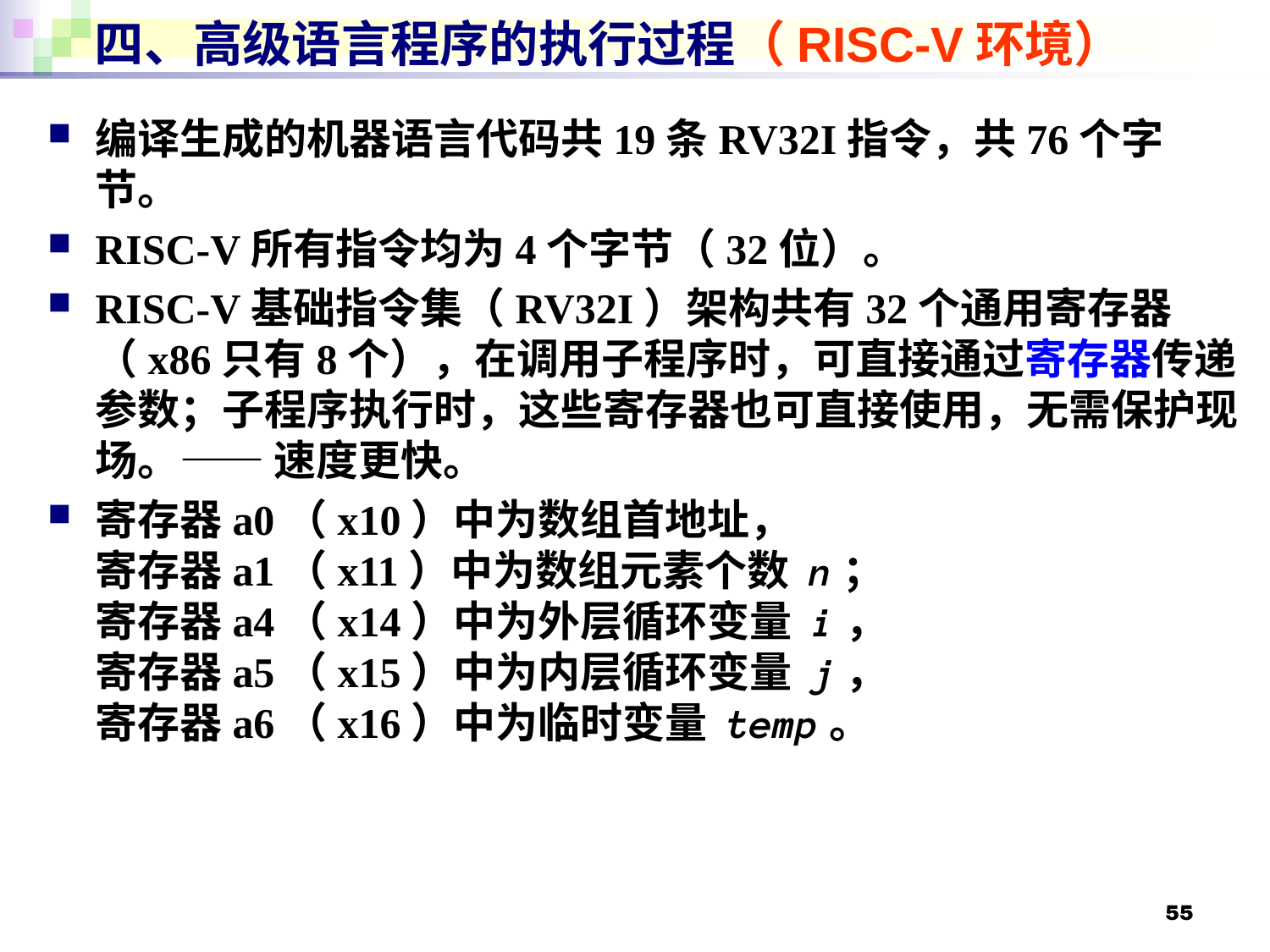

# 四、高级语言程序的执行过程（RISC-V环境）
编译生成的机器语言代码共19条RV32I指令，共76个字节。
RISC-V所有指令均为4个字节（32位）。
RISC-V基础指令集（RV32I）架构共有32个通用寄存器（x86只有8个），在调用子程序时，可直接通过寄存器传递参数；子程序执行时，这些寄存器也可直接使用，无需保护现场。—— 速度更快。
寄存器a0（x10）中为数组首地址，
寄存器a1（x11）中为数组元素个数 n；
寄存器a4（x14）中为外层循环变量 i，
寄存器a5（x15）中为内层循环变量 j，
寄存器a6（x16）中为临时变量 temp。
55